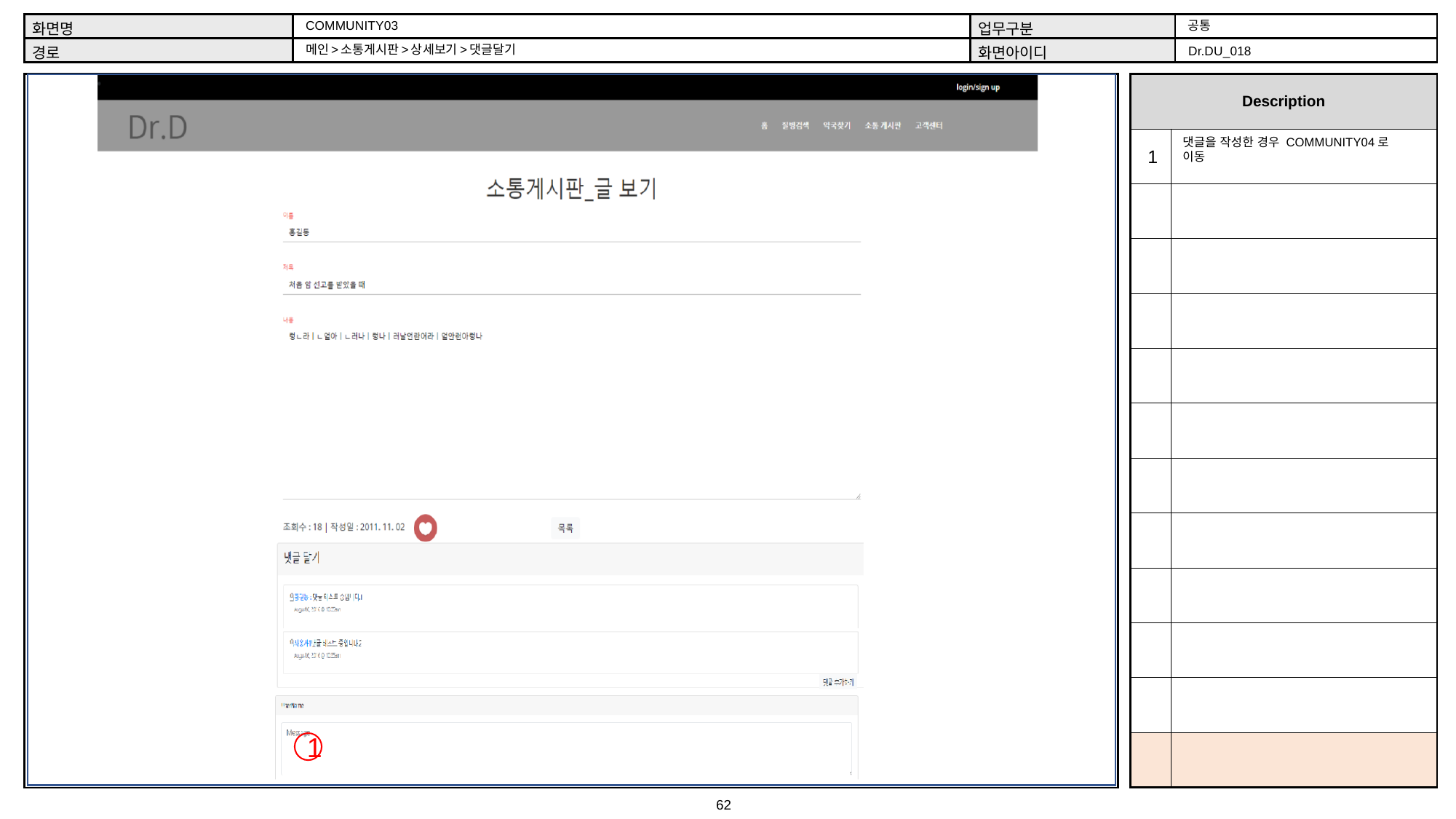

공통
COMMUNITY03
메인>소통게시판>상세보기>댓글달기
Dr.DU_018

댓글을 작성한 경우 COMMUNITY04로 이동
1
1